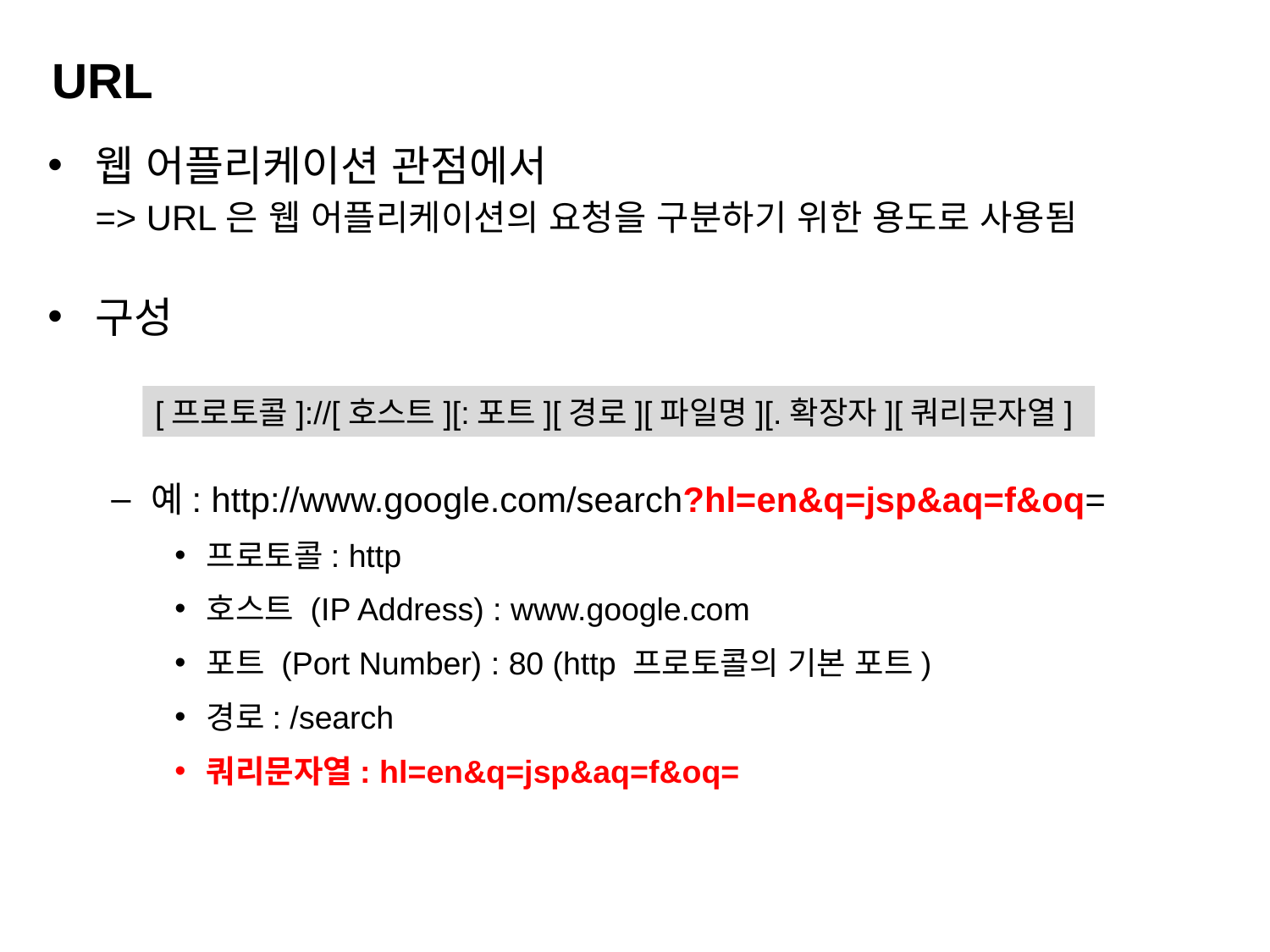

# URL
웹 어플리케이션 관점에서
=> URL은 웹 어플리케이션의 요청을 구분하기 위한 용도로 사용됨
구성

예: http://www.google.com/search?hl=en&q=jsp&aq=f&oq=
프로토콜: http
호스트 (IP Address) : www.google.com
포트 (Port Number) : 80 (http 프로토콜의 기본 포트)
경로: /search
쿼리문자열: hl=en&q=jsp&aq=f&oq=

[프로토콜]://[호스트][:포트][경로][파일명][.확장자][쿼리문자열]